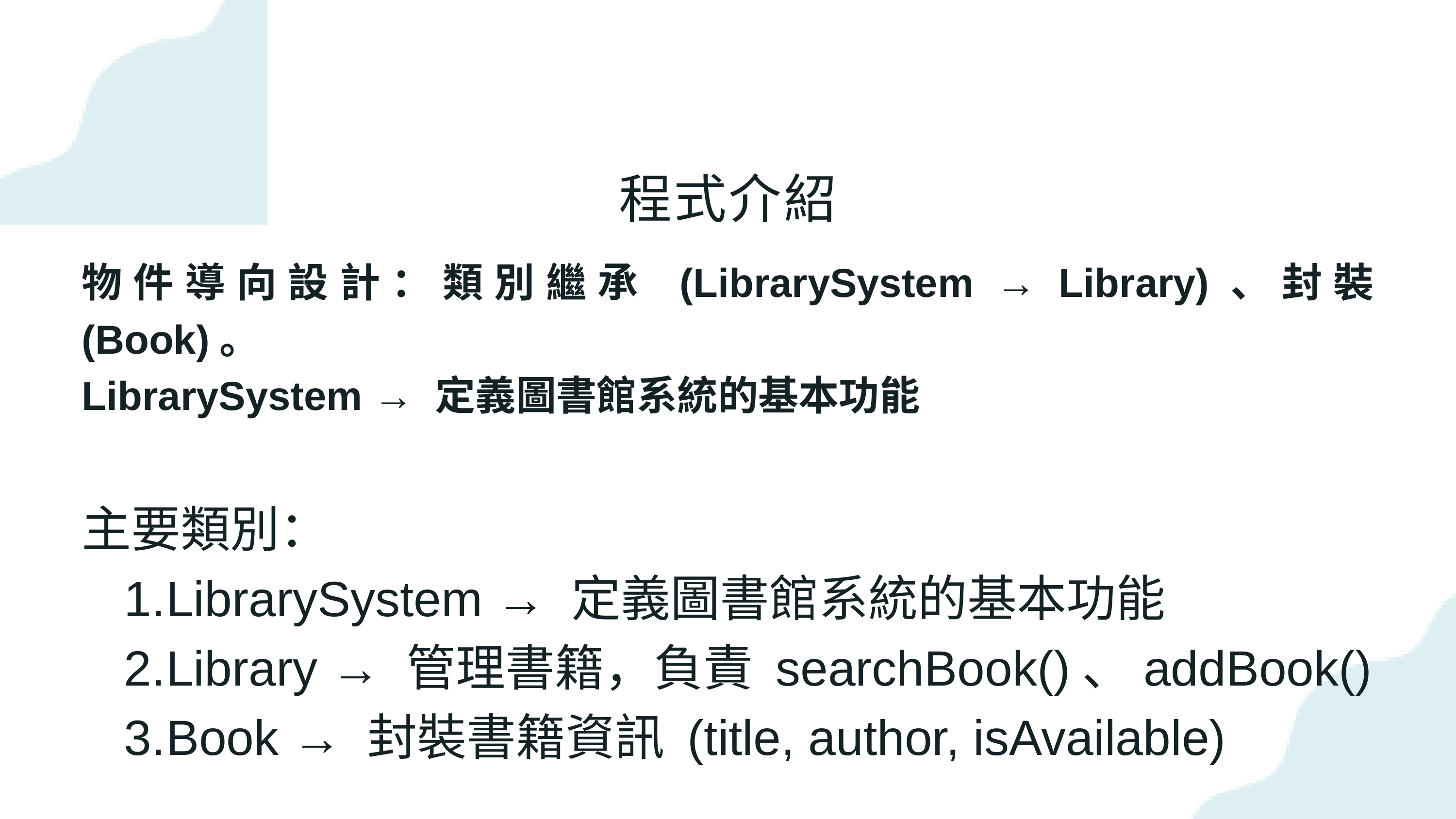

程式介紹
物件導向設計：類別繼承 (LibrarySystem → Library)、封裝 (Book)。
LibrarySystem → 定義圖書館系統的基本功能

主要類別：
LibrarySystem → 定義圖書館系統的基本功能
Library → 管理書籍，負責 searchBook()、addBook()
Book → 封裝書籍資訊 (title, author, isAvailable)